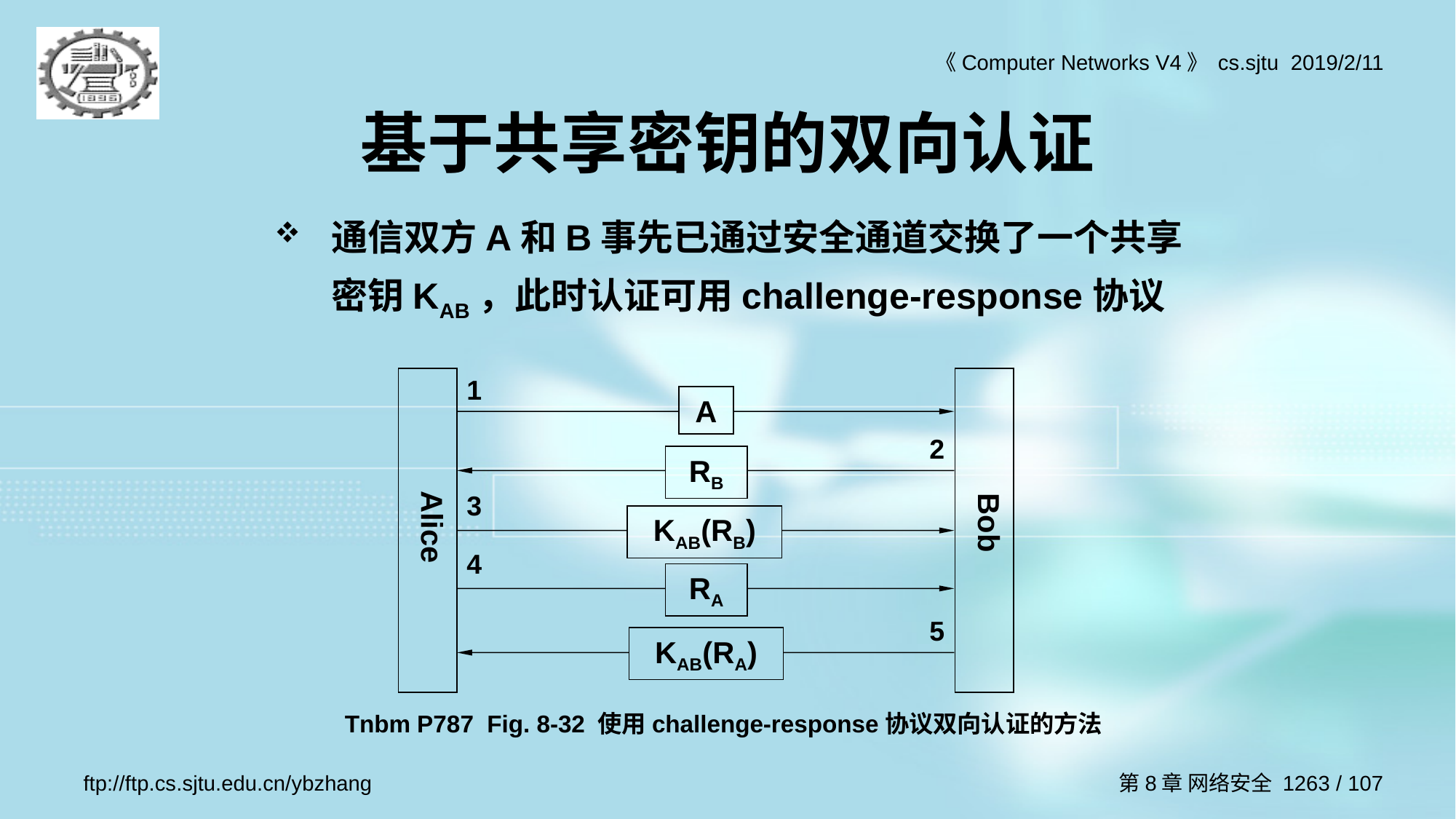

基于共享密钥的双向认证
通信双方A和B事先已通过安全通道交换了一个共享密钥KAB，此时认证可用challenge-response协议
1
Alice
Bob
A

2
RB

3
KAB(RB)

4
RA

5
KAB(RA)

Tnbm P787  Fig. 8-32 使用challenge-response协议双向认证的方法